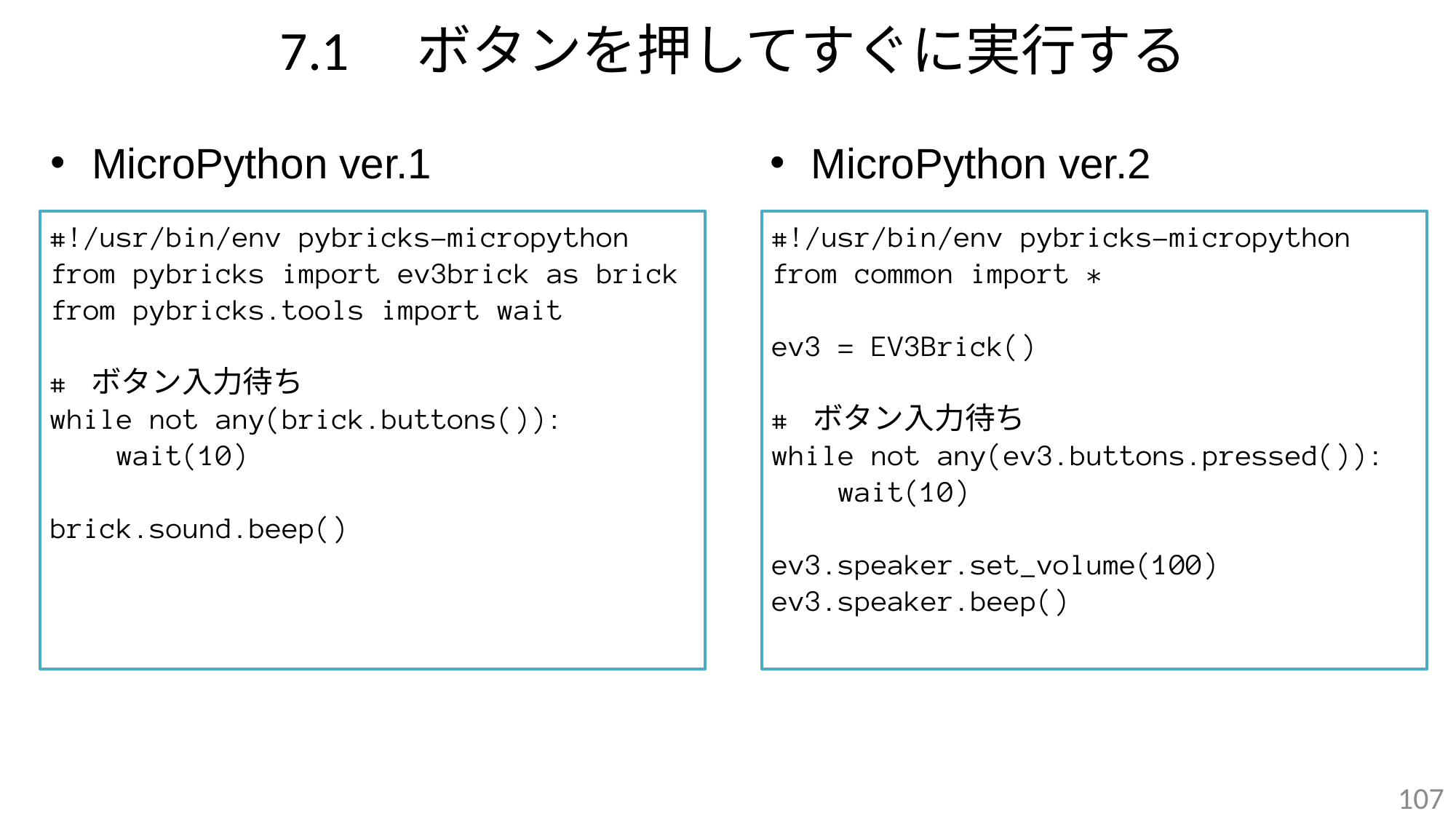

# 7.1　ボタンを押してすぐに実行する
MicroPython ver.1
MicroPython ver.2
#!/usr/bin/env pybricks-micropython
from pybricks import ev3brick as brick
from pybricks.tools import wait

# ボタン入力待ち
while not any(brick.buttons()):
    wait(10)

brick.sound.beep()
#!/usr/bin/env pybricks-micropython
from common import *

ev3 = EV3Brick()

# ボタン入力待ち
while not any(ev3.buttons.pressed()):
    wait(10)

ev3.speaker.set_volume(100)
ev3.speaker.beep()
107